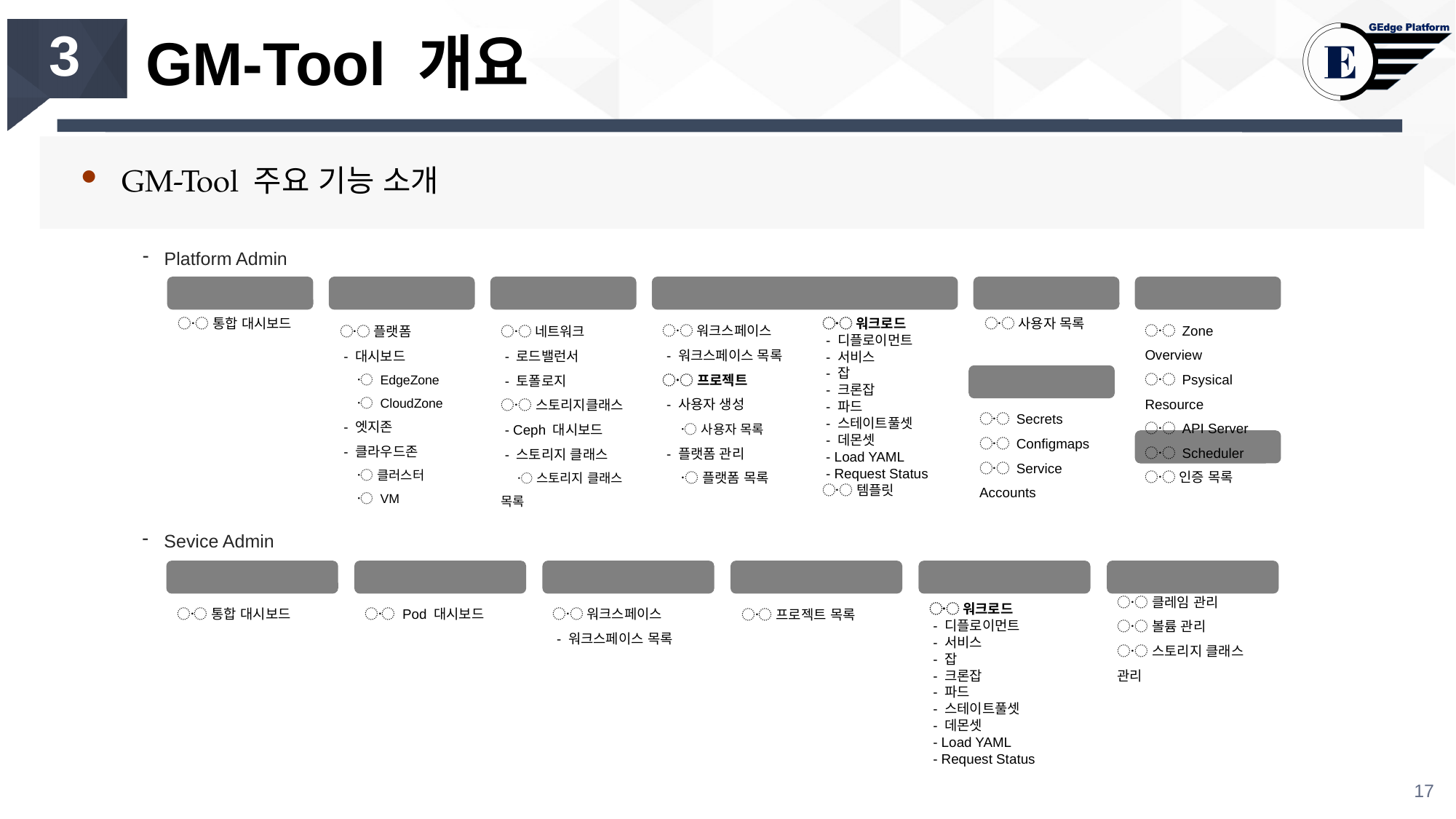

# GM-Tool 개요
3

GM-Tool 주요 기능 소개
Platform Admin
메인 페이지
플랫폼
인프라
서비스
사용자
모니터링
〮 Zone Overview
〮 Psysical Resource
〮 API Server
〮 Scheduler
〮 워크스페이스
 - 워크스페이스 목록
〮 프로젝트
 - 사용자 생성
    〮 사용자 목록
 - 플랫폼 관리
    〮 플랫폼 목록
〮 워크로드
 - 디플로이먼트
 - 서비스
 - 잡
 - 크론잡
 - 파드
 - 스테이트풀셋
 - 데몬셋
 - Load YAML
 - Request Status
〮 템플릿
〮 통합 대시보드
〮 플랫폼
 - 대시보드
    〮 EdgeZone
    〮 CloudZone
 - 엣지존
 - 클라우드존
    〮 클러스터
    〮 VM
〮 네트워크
 - 로드밸런서
 - 토폴로지
〮 스토리지클래스
 - Ceph 대시보드
 - 스토리지 클래스
    〮 스토리지 클래스 목록
〮 사용자 목록
시스템 환경설정
〮 Secrets
〮 Configmaps
〮 Service Accounts
인증
〮 인증 목록
Sevice Admin
메인 페이지
지도 대시보드
워크스페이스
프로젝트
워크로드
볼륨
〮 워크스페이스
 - 워크스페이스 목록
〮 클레임 관리
〮 볼륨 관리
〮 스토리지 클래스 관리
〮 통합 대시보드
〮 Pod 대시보드
〮 프로젝트 목록
〮 워크로드
 - 디플로이먼트
 - 서비스
 - 잡
 - 크론잡
 - 파드
 - 스테이트풀셋
 - 데몬셋
 - Load YAML
 - Request Status
17